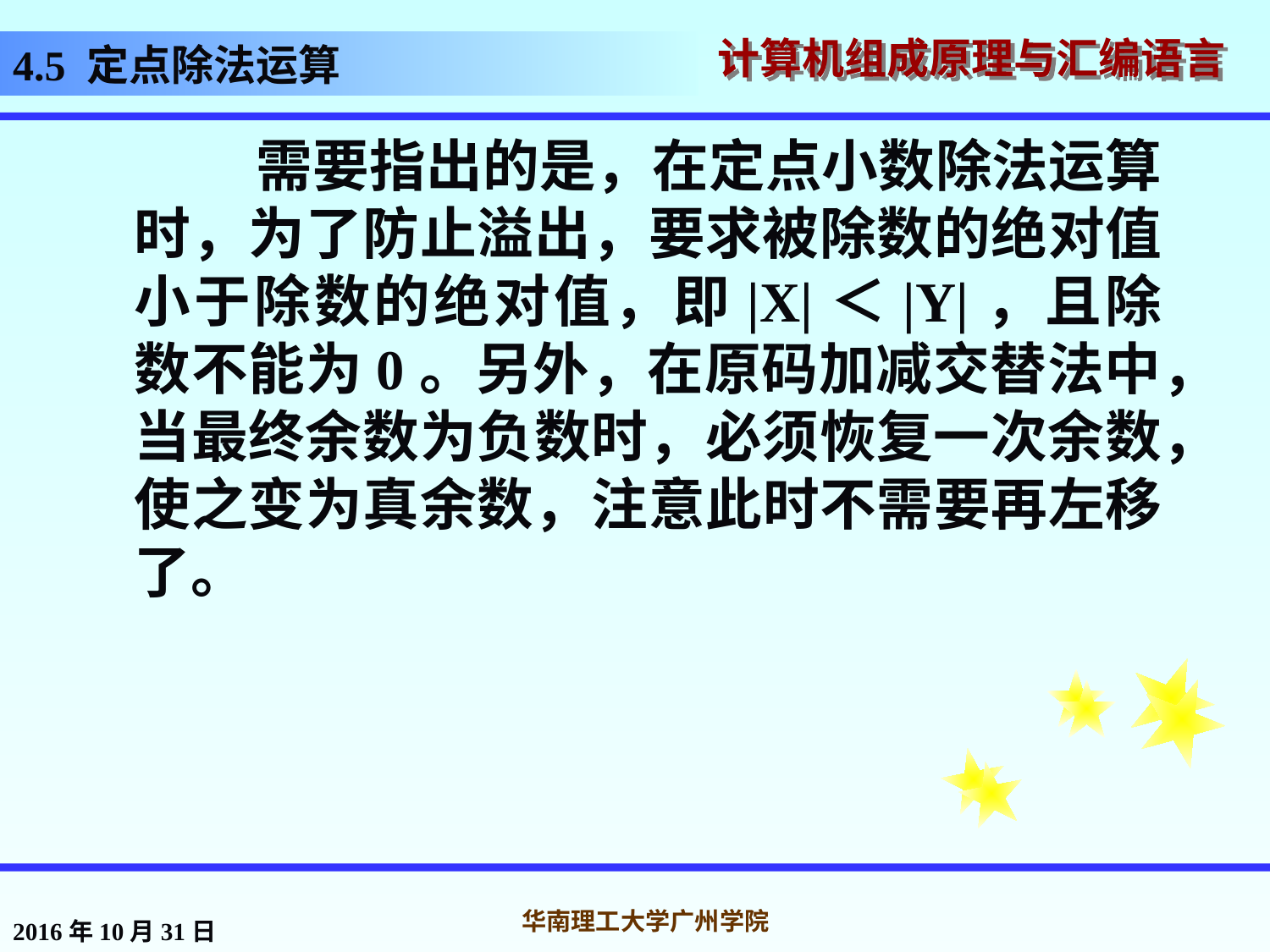

# 4.5 定点除法运算
            需要指出的是，在定点小数除法运算时，为了防止溢出，要求被除数的绝对值小于除数的绝对值，即|X|＜|Y|，且除数不能为0。另外，在原码加减交替法中，当最终余数为负数时，必须恢复一次余数，使之变为真余数，注意此时不需要再左移了。
2016年10月31日
华南理工大学广州学院